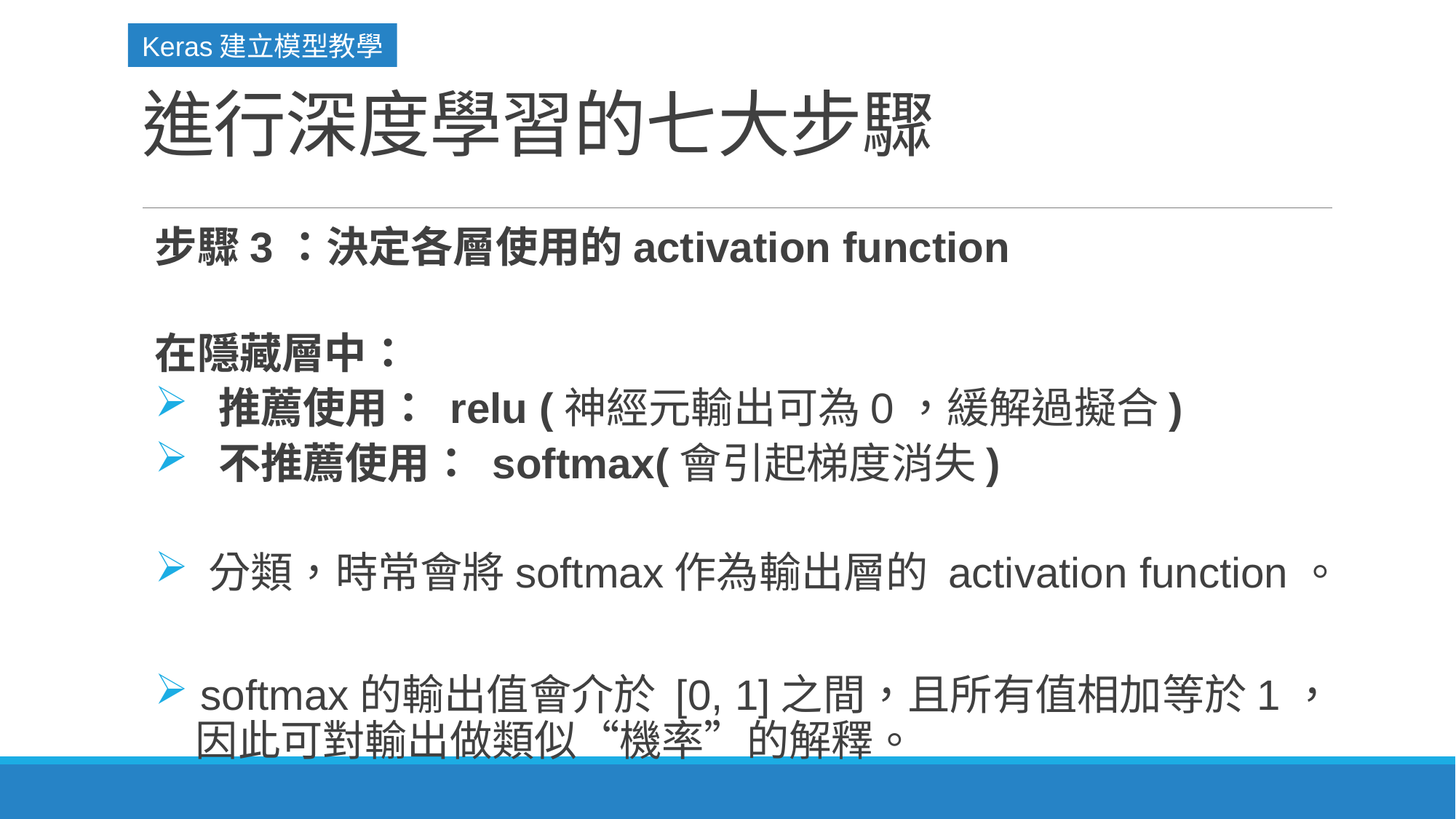

Keras建立模型教學
# 進行深度學習的七大步驟
步驟3：決定各層使用的activation function
在隱藏層中：
  推薦使用： relu (神經元輸出可為0，緩解過擬合)
  不推薦使用： softmax(會引起梯度消失)

 分類，時常會將softmax作為輸出層的 activation function。

 softmax的輸出值會介於 [0, 1]之間，且所有值相加等於1，
  因此可對輸出做類似“機率”的解釋。